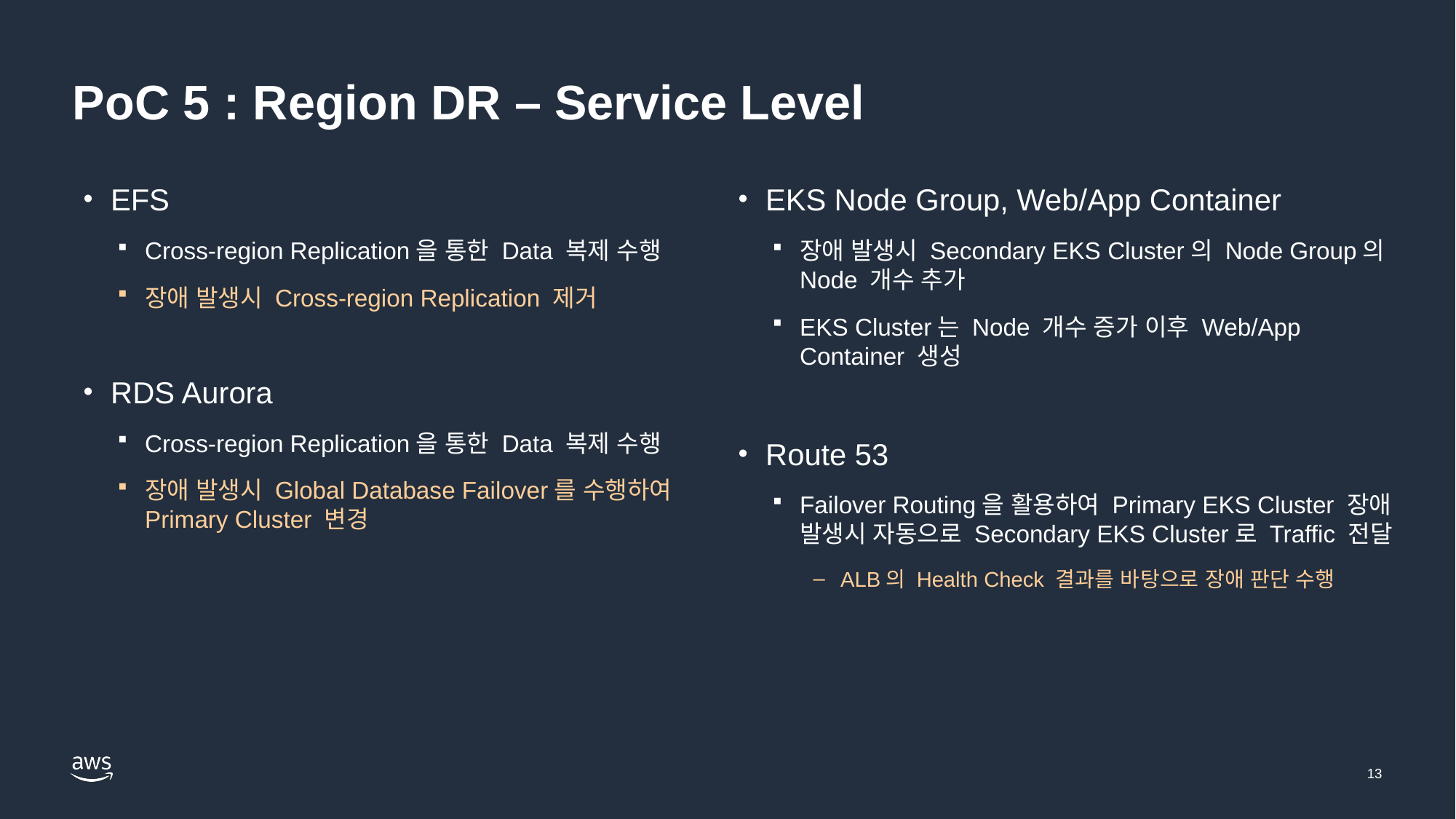

# PoC 5 : Region DR – Service Level
EFS
Cross-region Replication을 통한 Data 복제 수행
장애 발생시 Cross-region Replication 제거

RDS Aurora
Cross-region Replication을 통한 Data 복제 수행
장애 발생시 Global Database Failover를 수행하여 Primary Cluster 변경

EKS Node Group, Web/App Container
장애 발생시 Secondary EKS Cluster의 Node Group의 Node 개수 추가
EKS Cluster는 Node 개수 증가 이후 Web/App Container 생성

Route 53
Failover Routing을 활용하여 Primary EKS Cluster 장애 발생시 자동으로 Secondary EKS Cluster로 Traffic 전달
ALB의 Health Check 결과를 바탕으로 장애 판단 수행

13